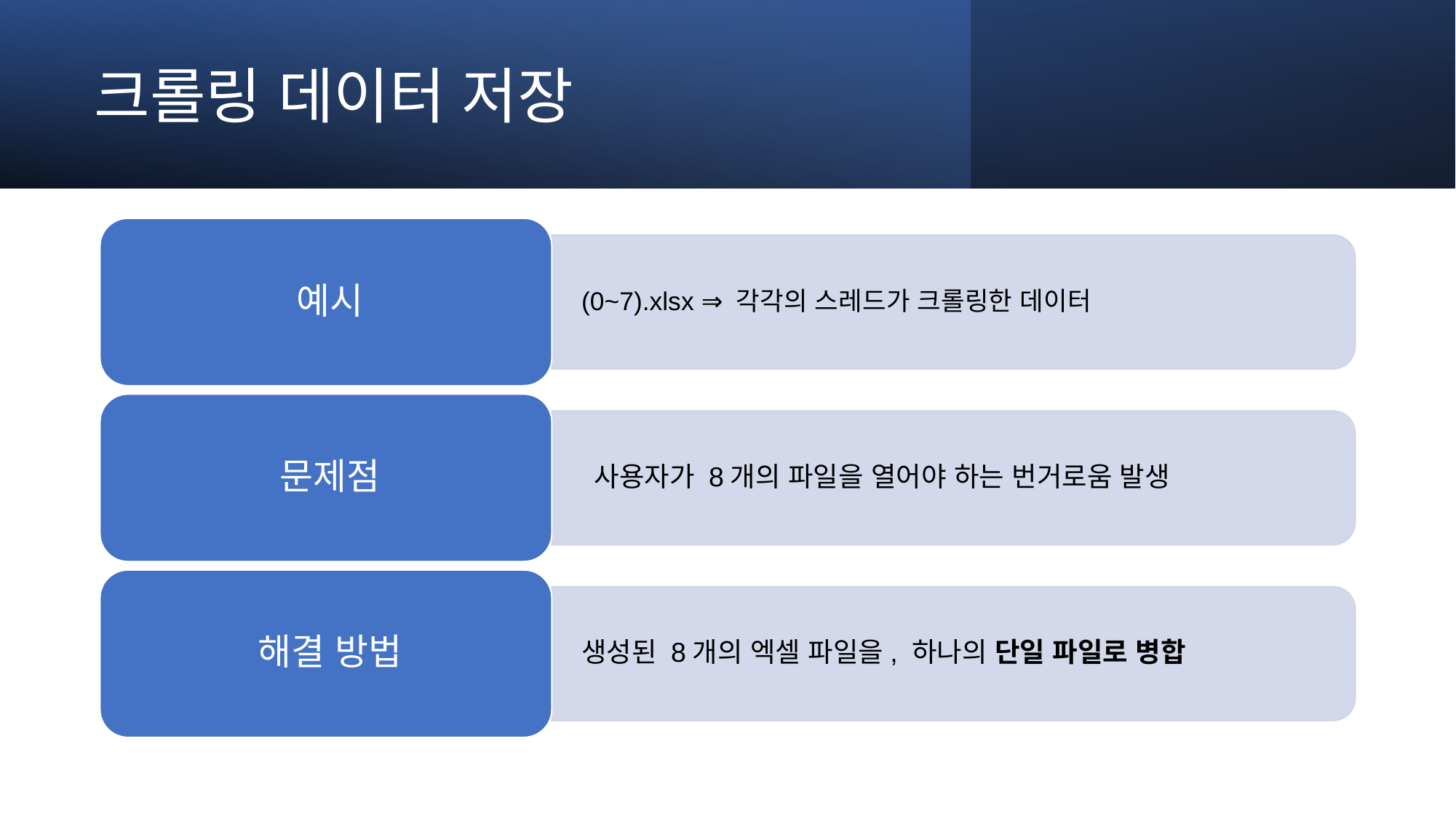

# 크롤링 데이터 저장
(0~7).xlsx ⇒ 각각의 스레드가 크롤링한 데이터
예시
 사용자가 8개의 파일을 열어야 하는 번거로움 발생
문제점
생성된 8개의 엑셀 파일을, 하나의 단일 파일로 병합
해결 방법